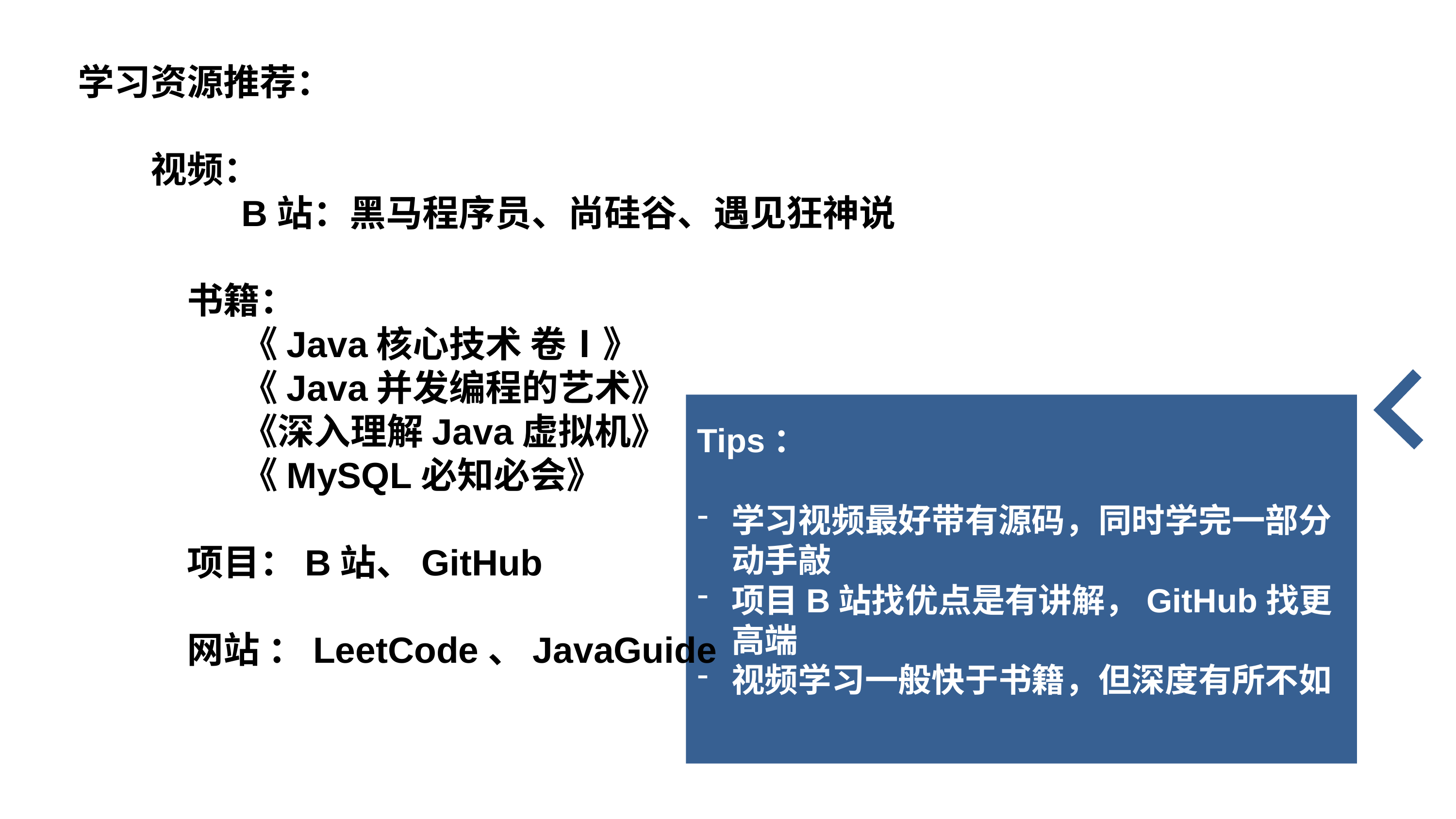

学习资源推荐：

	视频：
B站：黑马程序员、尚硅谷、遇见狂神说

书籍：
《Java核心技术 卷Ⅰ》
《Java并发编程的艺术》
《深入理解Java虚拟机》
《MySQL必知必会》

项目：B站、GitHub

网站 ：LeetCode、JavaGuide

Tips：

学习视频最好带有源码，同时学完一部分动手敲
项目B站找优点是有讲解，GitHub找更高端
视频学习一般快于书籍，但深度有所不如